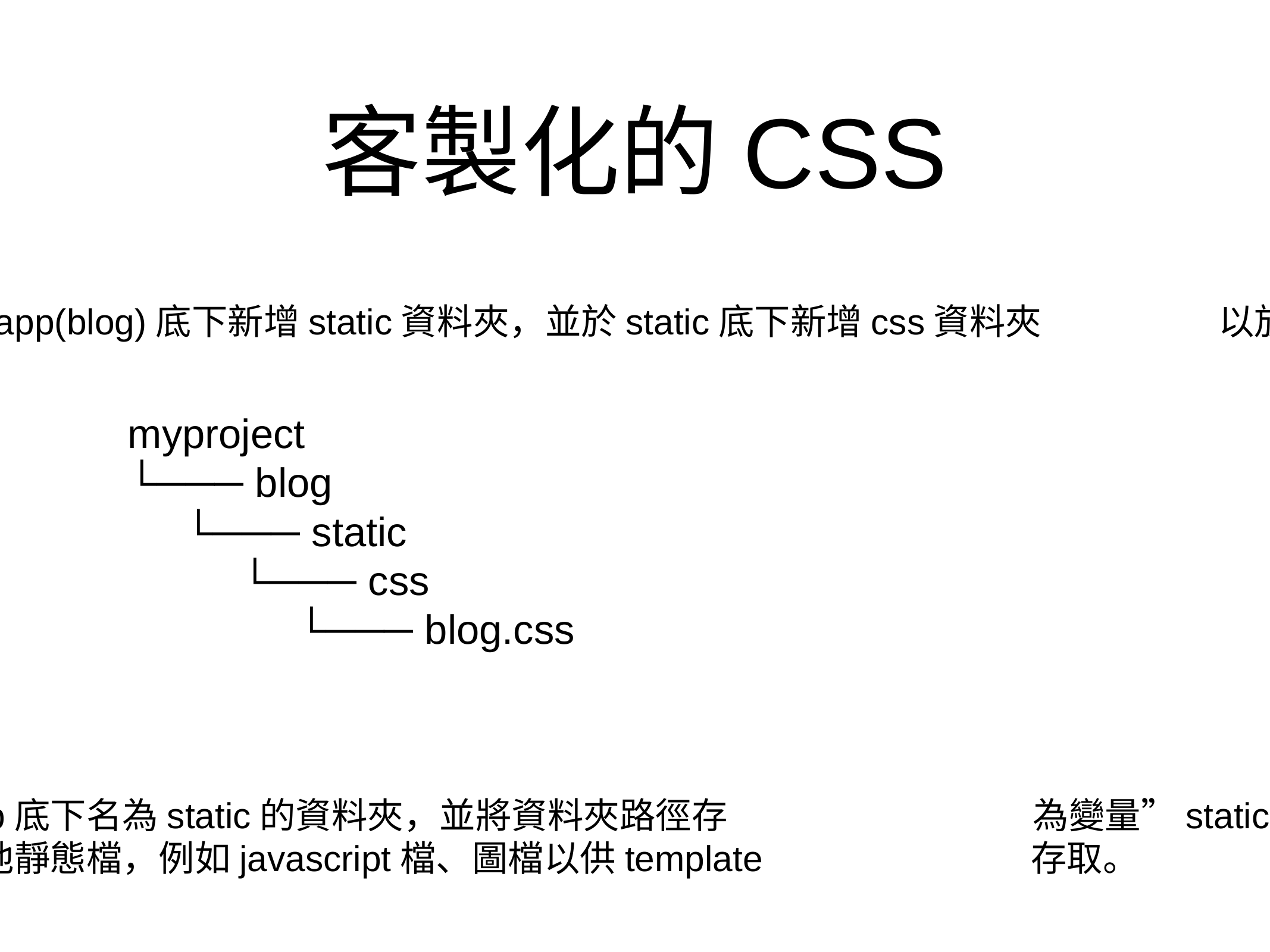

# 客製化的CSS
於app(blog)底下新增static資料夾，並於static底下新增css資料夾                      以放置css檔。
myproject
└─── blog
     └─── static
          └─── css
               └─── blog.css
Django會自動偵測app底下名為static的資料夾，並將資料夾路徑存                                      為變量”static”，以供template載入使用。
static資料夾可存放其他靜態檔，例如javascript檔、圖檔以供template                          存取。